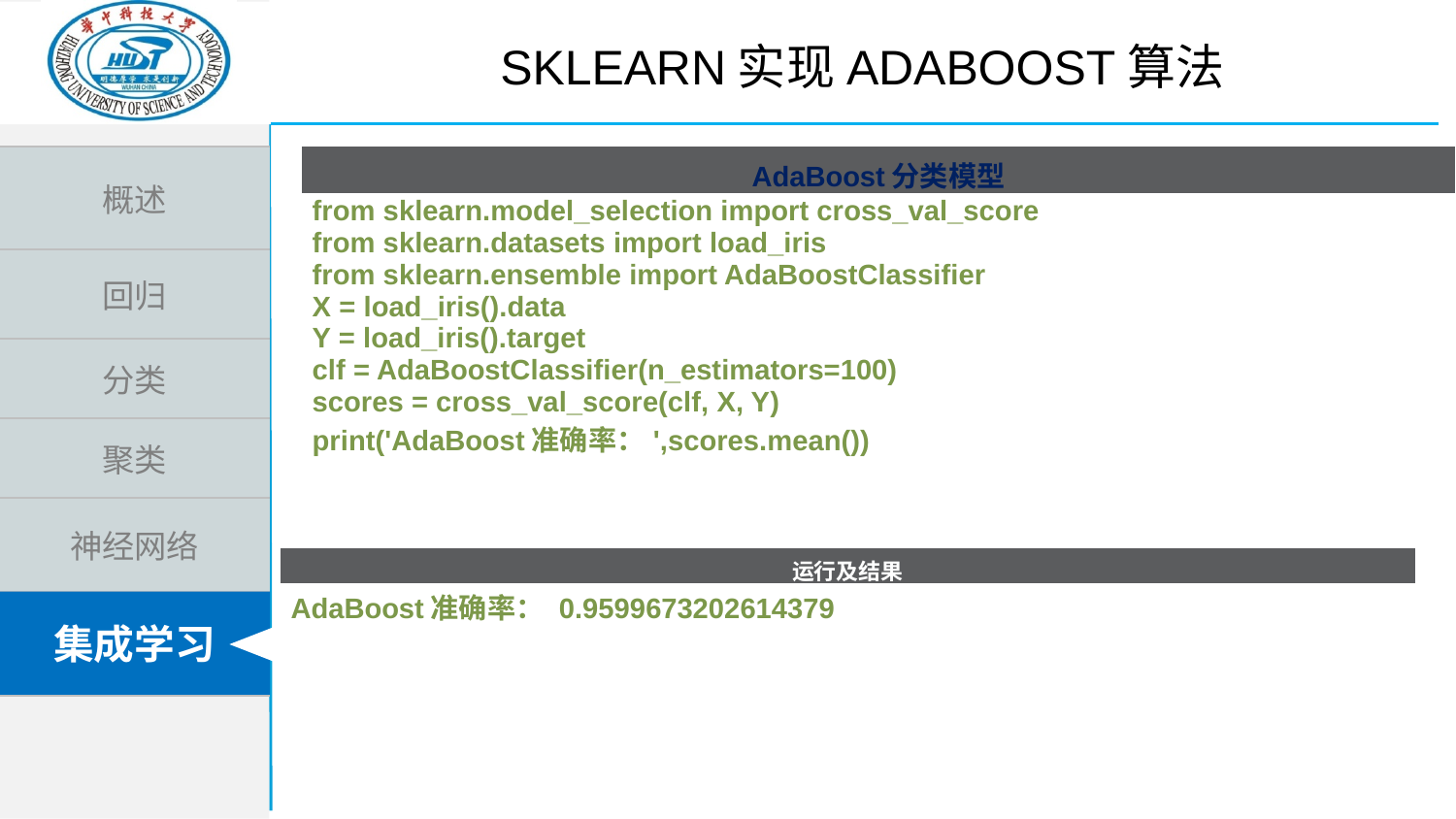

Sklearn实现AdaBoost算法
| AdaBoost分类模型 |
| --- |
| from sklearn.model\_selection import cross\_val\_score from sklearn.datasets import load\_iris from sklearn.ensemble import AdaBoostClassifier X = load\_iris().data Y = load\_iris().target clf = AdaBoostClassifier(n\_estimators=100) scores = cross\_val\_score(clf, X, Y) print('AdaBoost准确率：',scores.mean()) |
| 运行及结果 |
| --- |
| AdaBoost准确率： 0.9599673202614379 |